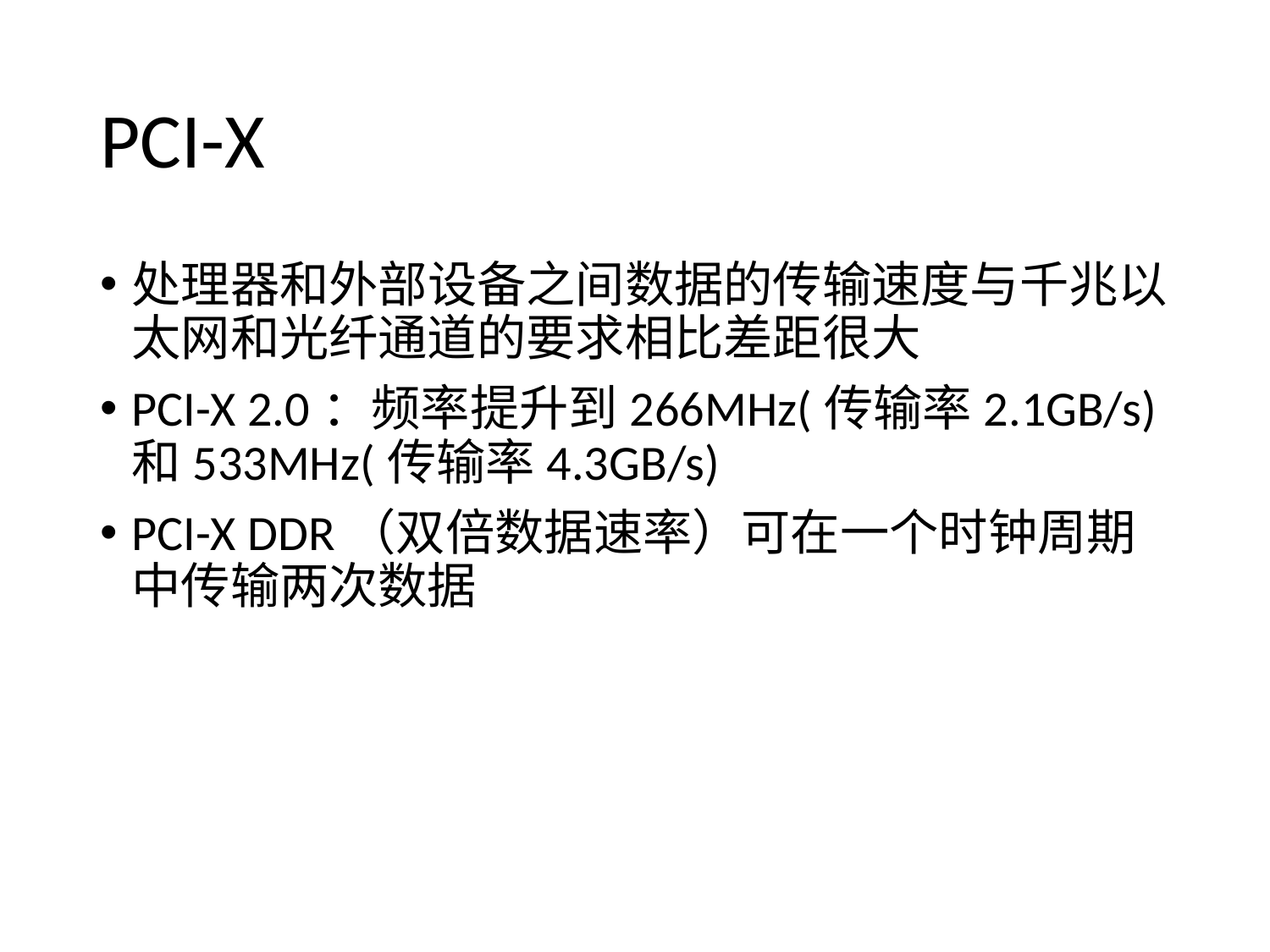

# PCI-X
处理器和外部设备之间数据的传输速度与千兆以太网和光纤通道的要求相比差距很大
PCI-X 2.0：频率提升到266MHz(传输率2.1GB/s)和533MHz(传输率4.3GB/s)
PCI-X DDR（双倍数据速率）可在一个时钟周期中传输两次数据